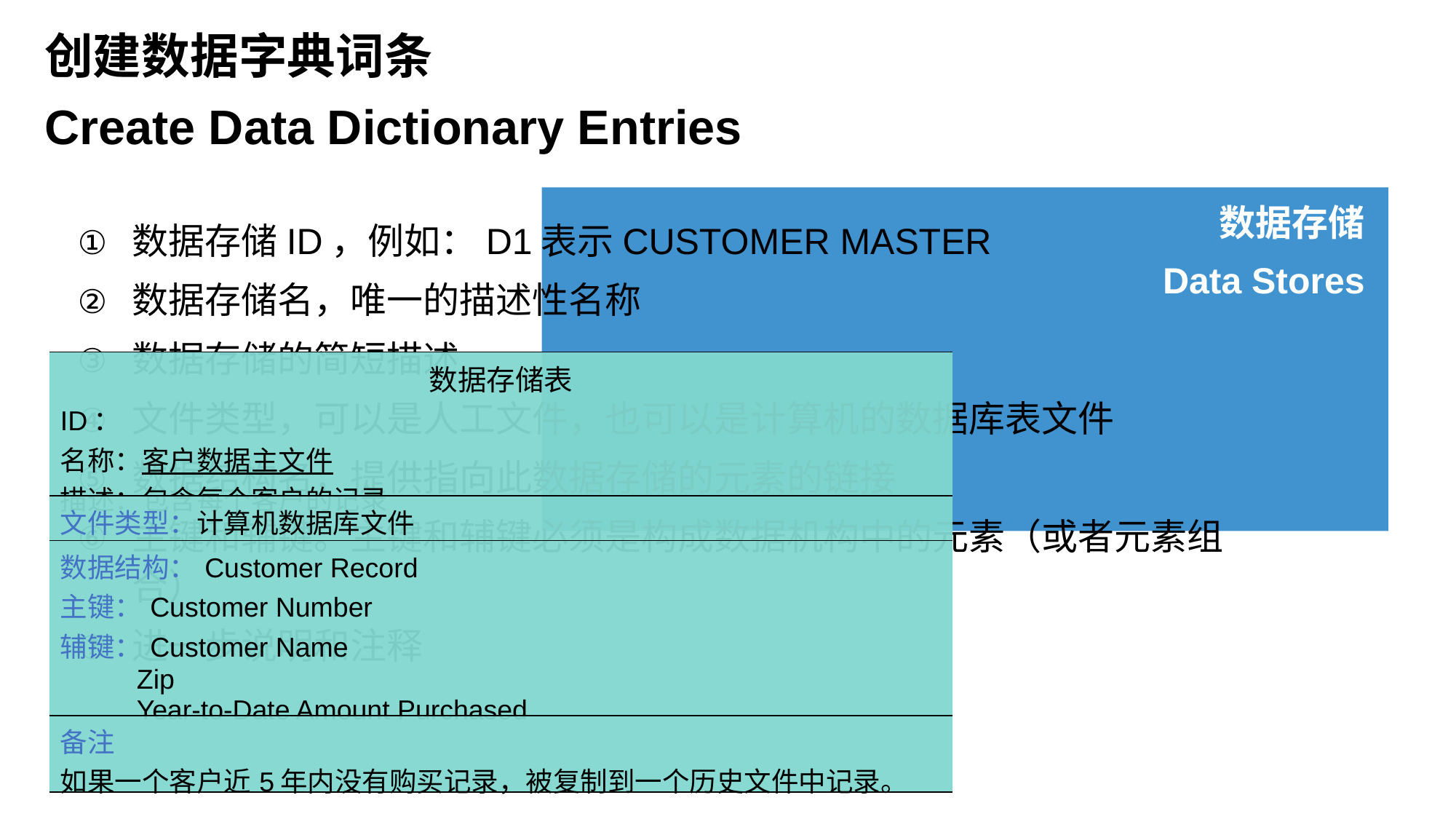

创建数据字典词条
Create Data Dictionary Entries

数据存储
Data Stores
数据存储ID，例如：D1表示CUSTOMER MASTER
数据存储名，唯一的描述性名称
数据存储的简短描述
文件类型，可以是人工文件，也可以是计算机的数据库表文件
数据结构名，提供指向此数据存储的元素的链接
主键和辅键。主键和辅键必须是构成数据机构中的元素（或者元素组合）
进一步说明和注释
| 数据存储表 ID： 名称：客户数据主文件 描述：包含每个客户的记录 |
| --- |
| 文件类型：计算机数据库文件 |
| 数据结构：Customer Record 主键：Customer Number 辅键：Customer Name Zip Year-to-Date Amount Purchased |
| 备注 如果一个客户近5年内没有购买记录，被复制到一个历史文件中记录。 |